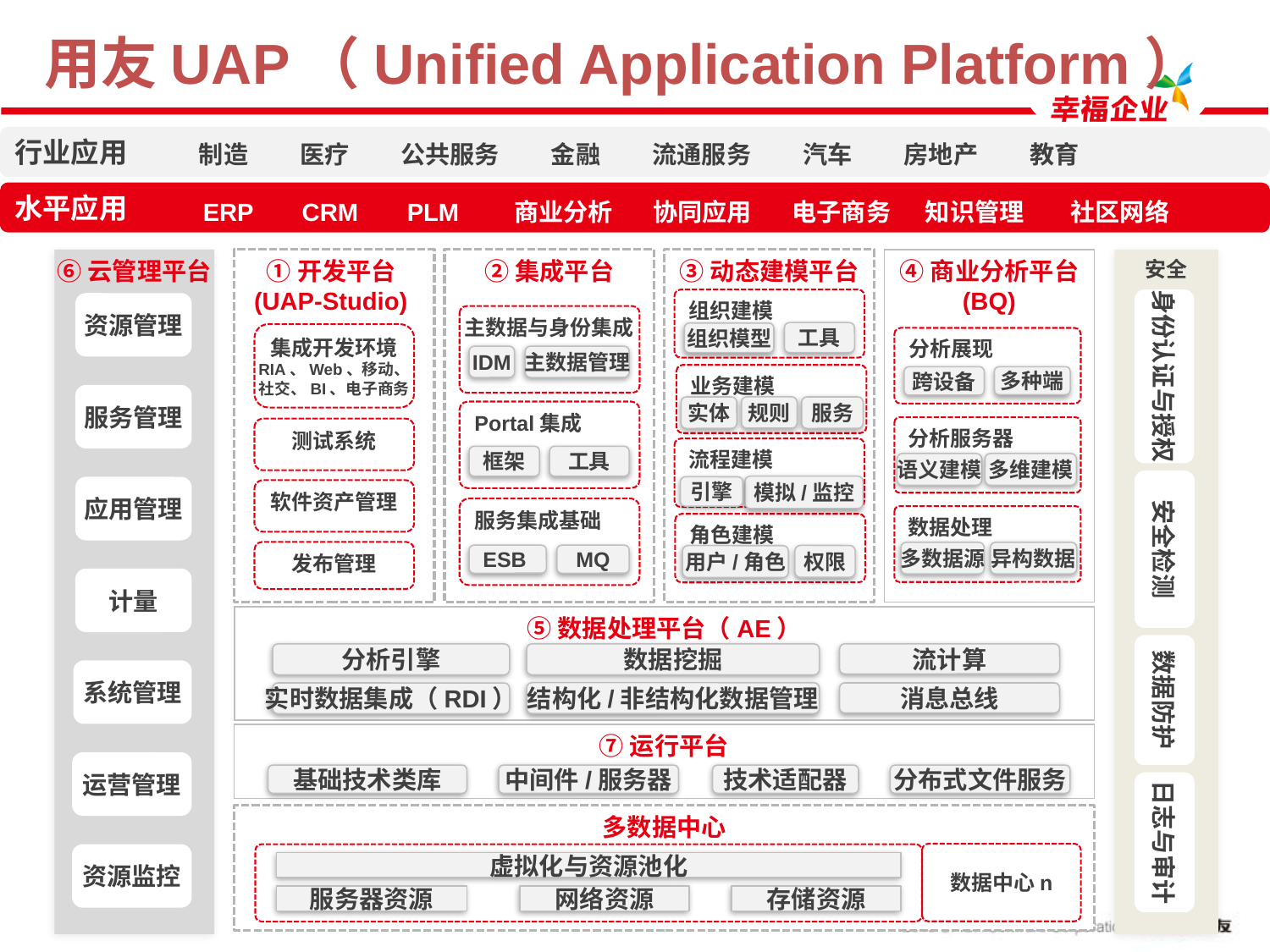

# 用友UAP（Unified Application Platform）
行业应用
制造         医疗         公共服务         金融         流通服务         汽车         房地产         教育
水平应用
ERP       CRM       PLM       商业分析       协同应用       电子商务      知识管理        社区网络
⑥云管理平台
资源管理
服务管理
应用管理
计量
系统管理
运营管理
资源监控
①开发平台(UAP-Studio)
②集成平台

③动态建模平台
④商业分析平台
(BQ)
安全
身份认证与授权
安全检测
数据防护
日志与审计
组织建模
工具
组织模型
主数据与身份集成
集成开发环境
RIA、Web、移动、
社交、BI、电子商务
分析展现
跨设备
多种端
IDM
主数据管理
业务建模
实体
规则
服务
Portal集成
工具
框架
分析服务器
语义建模
多维建模
测试系统
流程建模
模拟/监控
引擎
软件资产管理
服务集成基础
ESB
MQ
数据处理
多数据源
异构数据
角色建模
权限
用户/角色
发布管理
⑤数据处理平台（AE）
分析引擎
数据挖掘
流计算
结构化/非结构化数据管理
实时数据集成（RDI）
消息总线
⑦运行平台
基础技术类库
中间件/服务器
技术适配器
分布式文件服务
多数据中心
数据中心n

虚拟化与资源池化
服务器资源
网络资源
存储资源